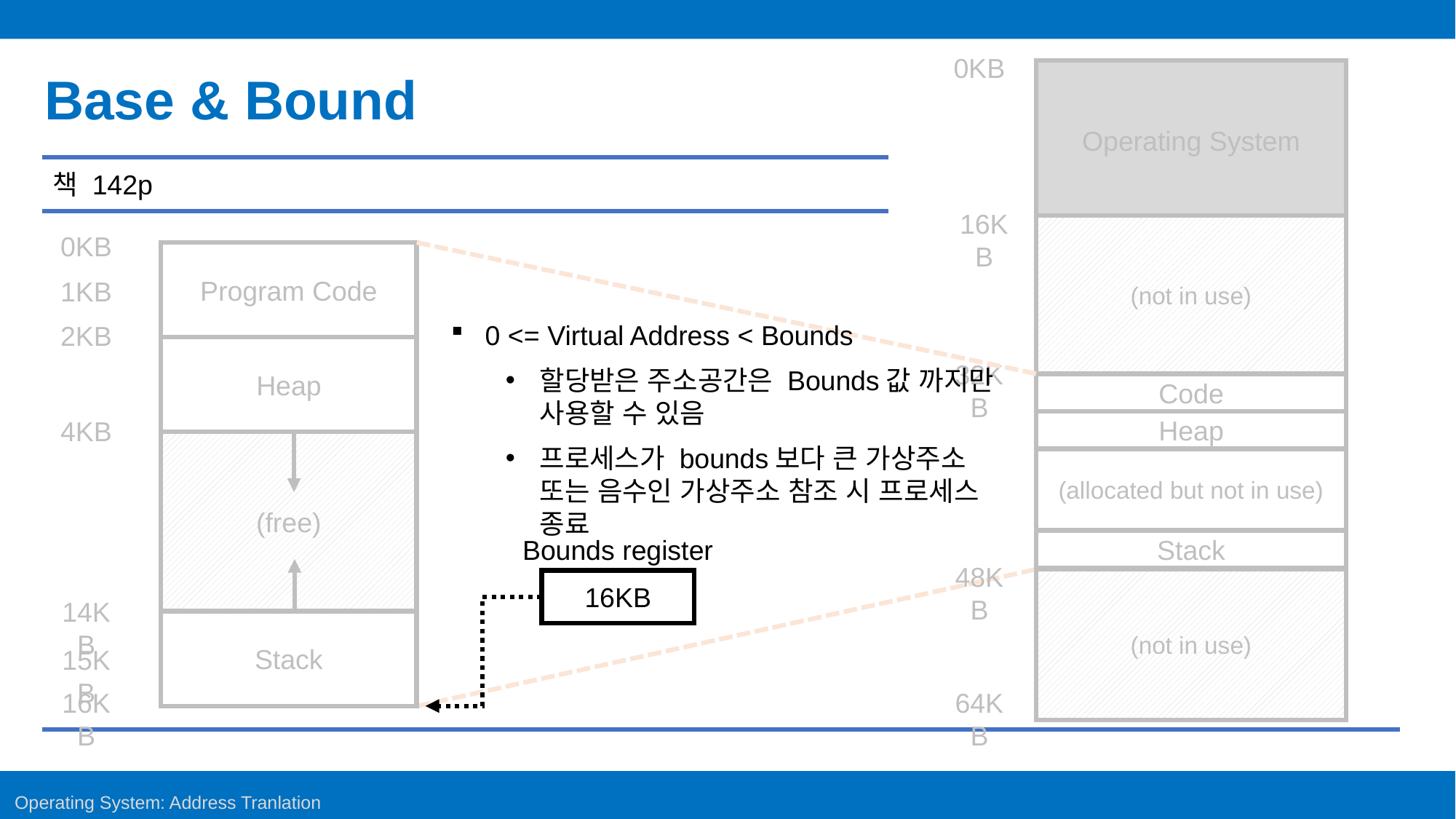

0KB
Operating System
16KB
(not in use)
32KB
Code
Heap
(allocated but not in use)
Stack
48KB
(not in use)
64KB
Base & Bound
책 142p
0KB
Program Code
1KB
2KB
Heap
4KB
(free)
14KB
Stack
15KB
16KB
0 <= Virtual Address < Bounds
할당받은 주소공간은 Bounds값 까지만 사용할 수 있음
프로세스가 bounds보다 큰 가상주소 또는 음수인 가상주소 참조 시 프로세스 종료
Bounds register
16KB

20
Operating System: Address Tranlation